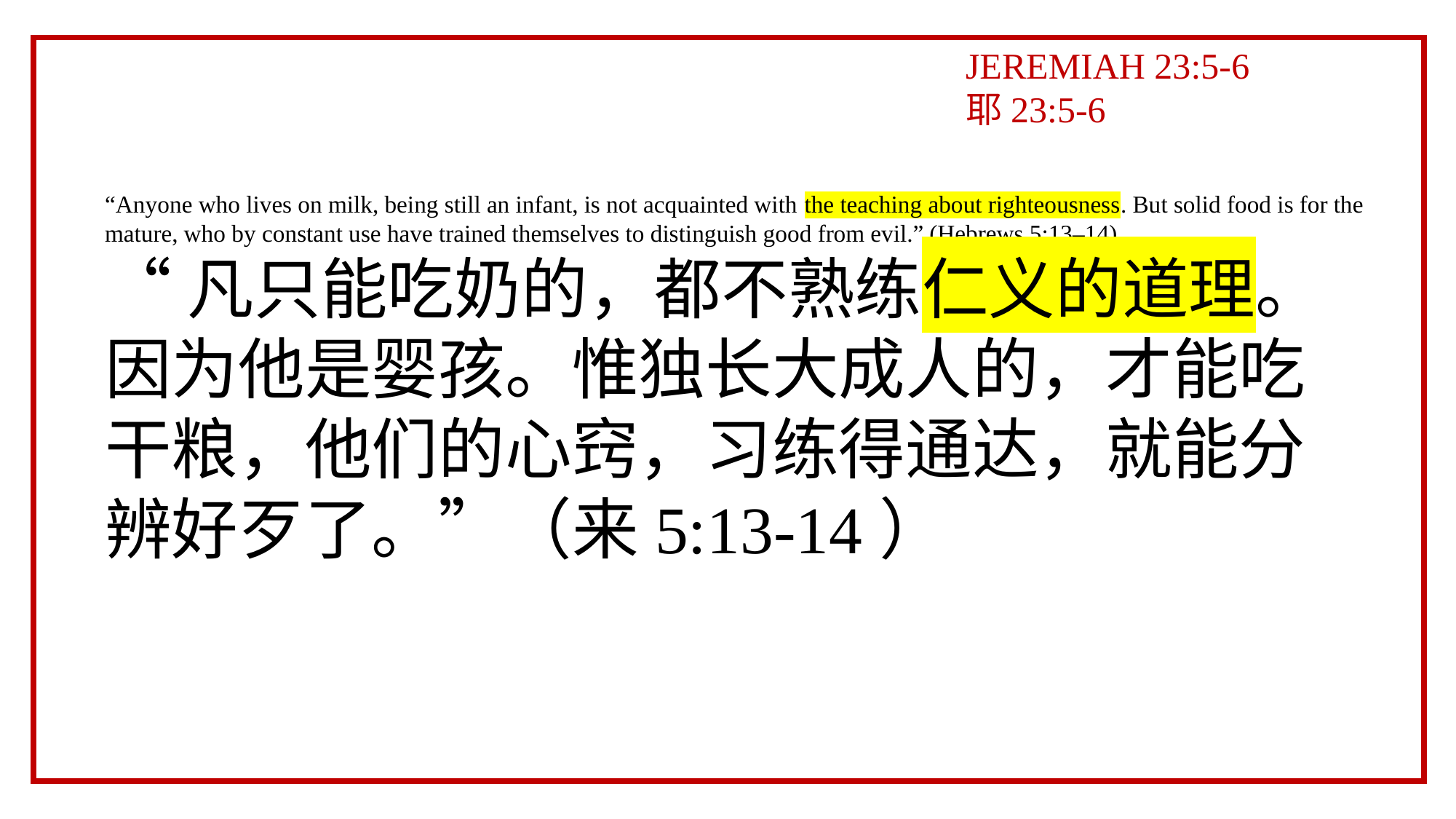

JEREMIAH 23:5-6
耶23:5-6
“Anyone who lives on milk, being still an infant, is not acquainted with the teaching about righteousness. But solid food is for the mature, who by constant use have trained themselves to distinguish good from evil.” (Hebrews 5:13–14)
“凡只能吃奶的，都不熟练仁义的道理。因为他是婴孩。惟独长大成人的，才能吃干粮，他们的心窍，习练得通达，就能分辨好歹了。”（来5:13-14）